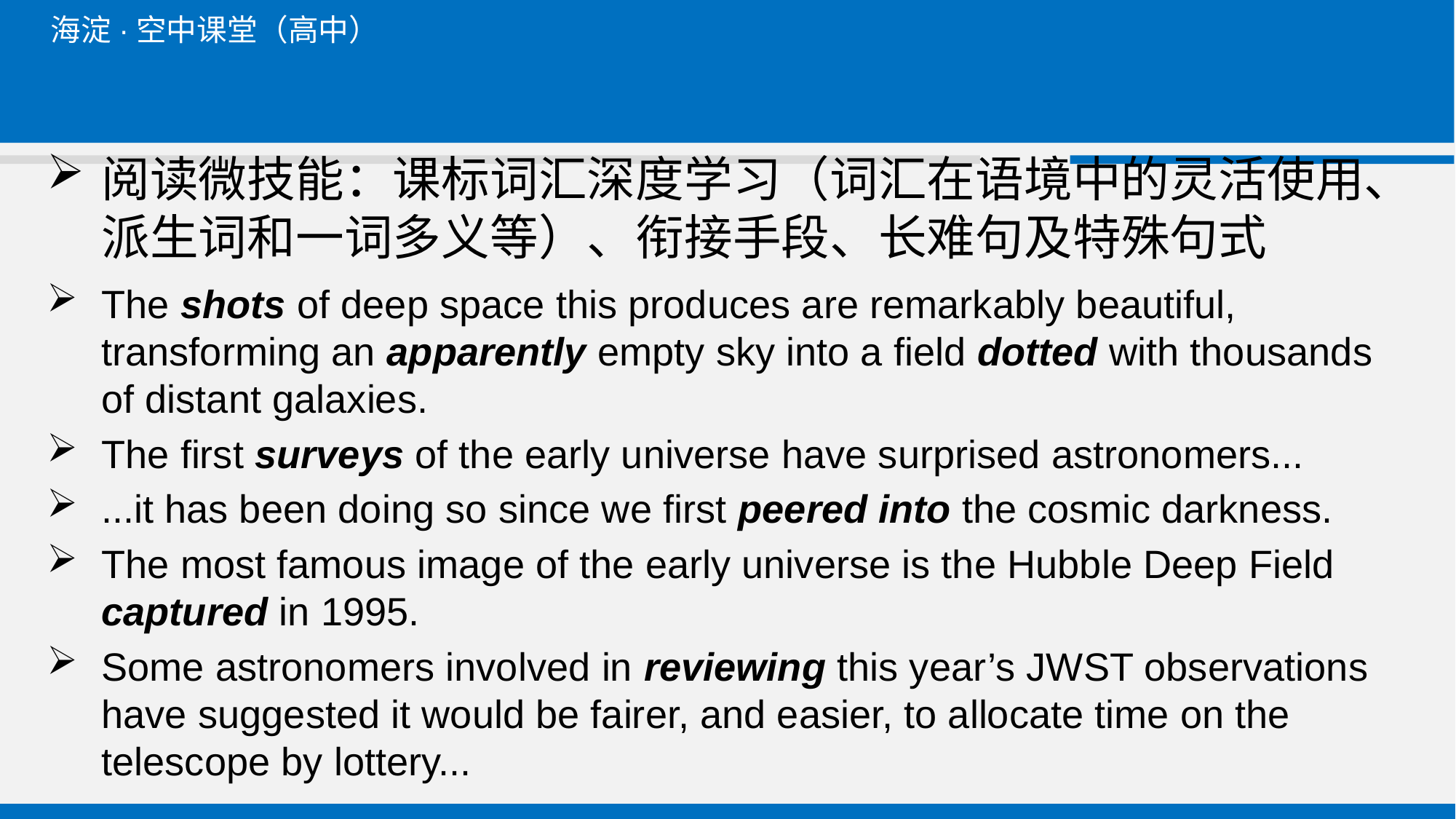

阅读微技能：课标词汇深度学习（词汇在语境中的灵活使用、派生词和一词多义等）、衔接手段、长难句及特殊句式

The shots of deep space this produces are remarkably beautiful, transforming an apparently empty sky into a field dotted with thousands of distant galaxies.
The first surveys of the early universe have surprised astronomers...
...it has been doing so since we first peered into the cosmic darkness.
The most famous image of the early universe is the Hubble Deep Field captured in 1995.
Some astronomers involved in reviewing this year’s JWST observations have suggested it would be fairer, and easier, to allocate time on the telescope by lottery...